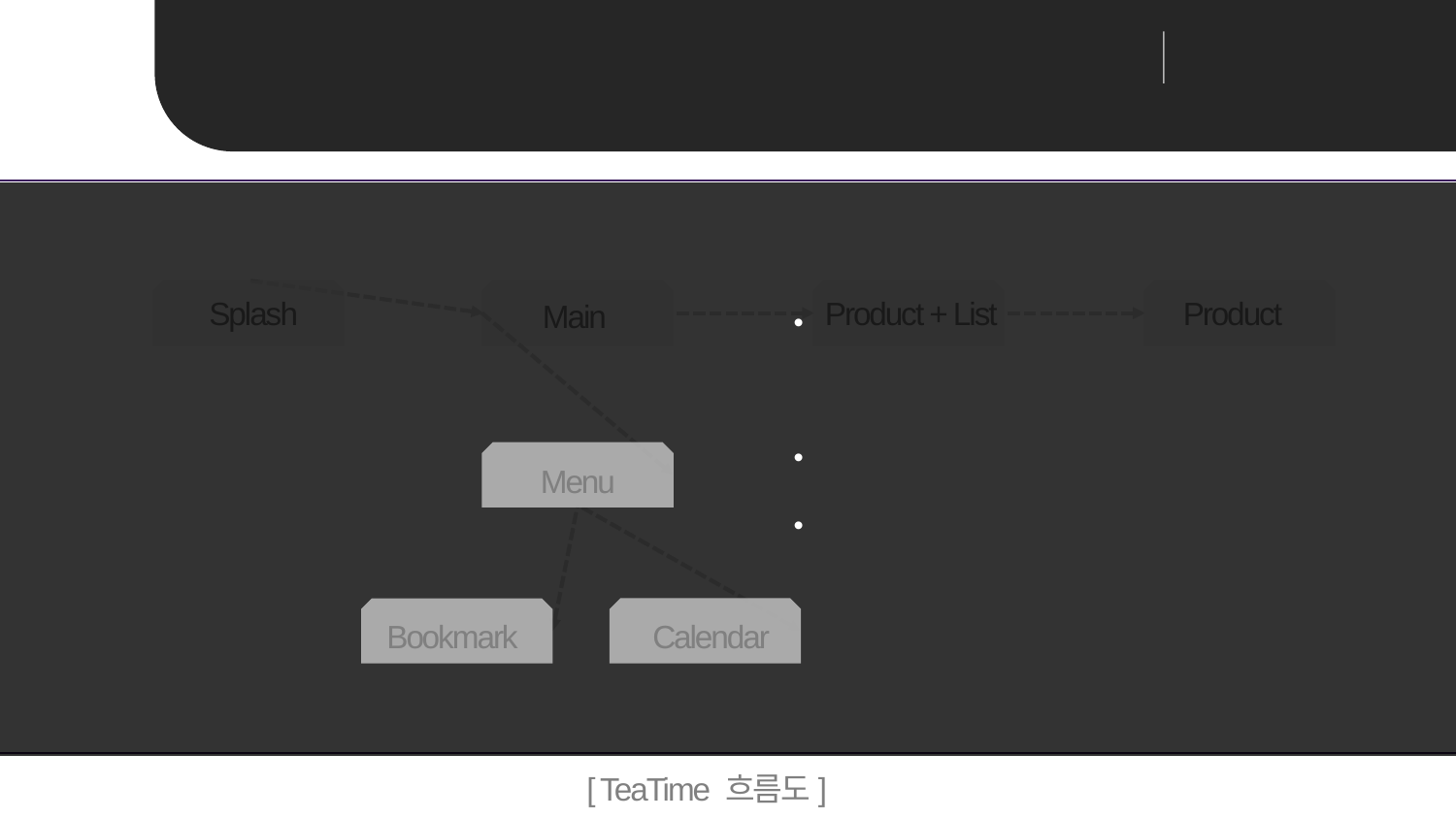

Mobile Programming
teamProject 최종발표
Unit  02 ㅣ  프로젝트 설명_ Project Description

Splash

Main

Product + List

Product

Menu

Calendar

Bookmark
Navigation Drawer
      -즐겨찾기, 기록보기
      -즐겨찾기 된 음료들을 recyclerview형식으로 보여줌
클릭할 경우 상품 상세화면으로 이동한다.

기록보기 calenderview를 통해 음료를 기록한다
     (미완성)

Menu

Bookmark
Calendar
[ TeaTime 흐름도]